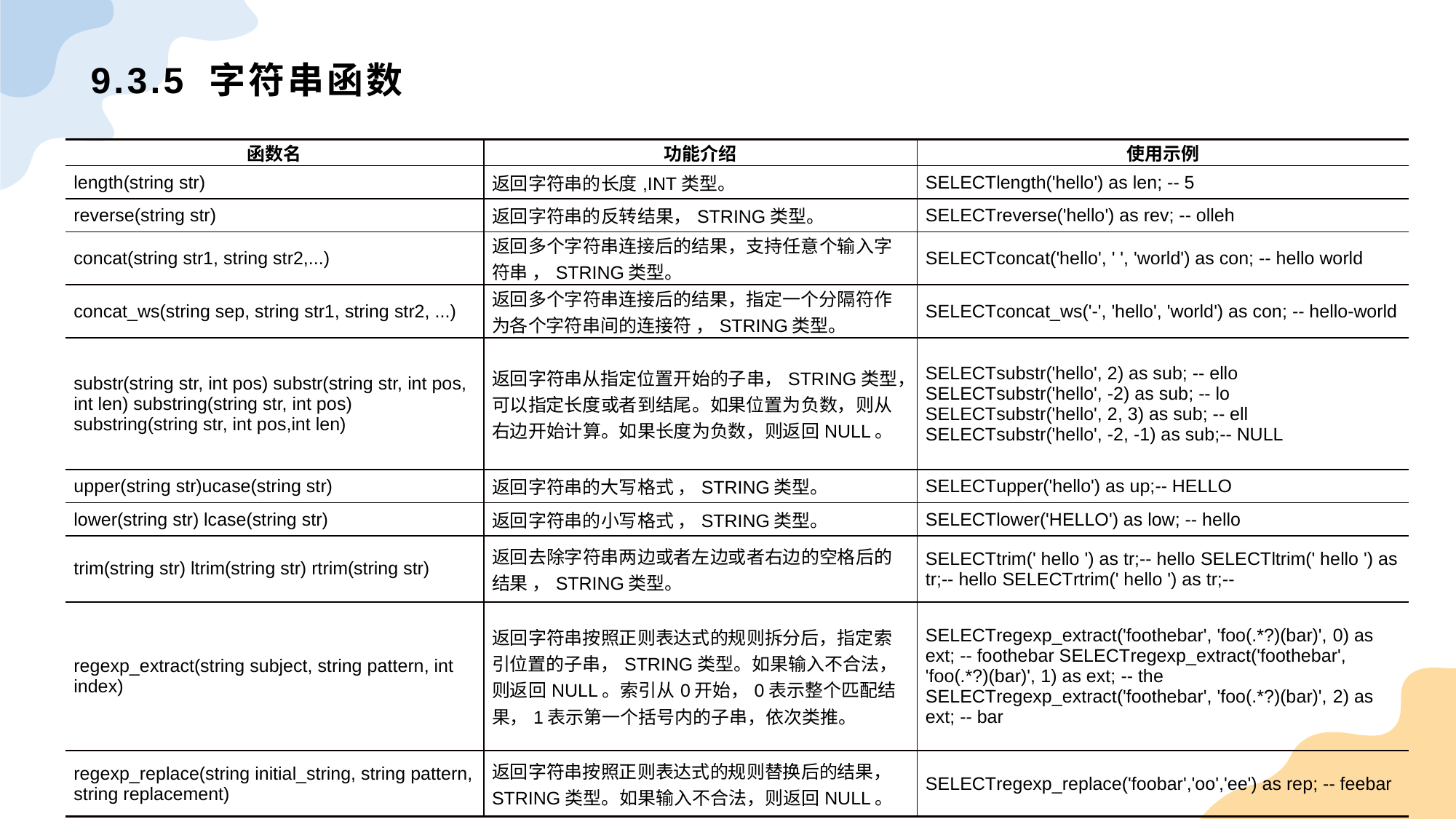

# 9.3.5 字符串函数
| 函数名 | 功能介绍 | 使用示例 |
| --- | --- | --- |
| length(string str) | 返回字符串的长度,INT类型。 | SELECTlength('hello') as len; -- 5 |
| reverse(string str) | 返回字符串的反转结果，STRING类型。 | SELECTreverse('hello') as rev; -- olleh |
| concat(string str1, string str2,...) | 返回多个字符串连接后的结果，支持任意个输入字符串 ，STRING类型。 | SELECTconcat('hello', ' ', 'world') as con; -- hello world |
| concat\_ws(string sep, string str1, string str2, ...) | 返回多个字符串连接后的结果，指定一个分隔符作为各个字符串间的连接符 ，STRING类型。 | SELECTconcat\_ws('-', 'hello', 'world') as con; -- hello-world |
| substr(string str, int pos) substr(string str, int pos, int len) substring(string str, int pos) substring(string str, int pos,int len) | 返回字符串从指定位置开始的子串，STRING类型，可以指定长度或者到结尾。如果位置为负数，则从右边开始计算。如果长度为负数，则返回NULL。 | SELECTsubstr('hello', 2) as sub; -- ello SELECTsubstr('hello', -2) as sub; -- lo SELECTsubstr('hello', 2, 3) as sub; -- ell SELECTsubstr('hello', -2, -1) as sub;-- NULL |
| upper(string str)ucase(string str) | 返回字符串的大写格式 ，STRING类型。 | SELECTupper('hello') as up;-- HELLO |
| lower(string str) lcase(string str) | 返回字符串的小写格式 ，STRING类型。 | SELECTlower('HELLO') as low; -- hello |
| trim(string str) ltrim(string str) rtrim(string str) | 返回去除字符串两边或者左边或者右边的空格后的结果 ，STRING类型。 | SELECTtrim(' hello ') as tr;-- hello SELECTltrim(' hello ') as tr;-- hello SELECTrtrim(' hello ') as tr;-- |
| regexp\_extract(string subject, string pattern, int index) | 返回字符串按照正则表达式的规则拆分后，指定索引位置的子串，STRING类型。如果输入不合法，则返回NULL。索引从0开始，0表示整个匹配结果，1表示第一个括号内的子串，依次类推。 | SELECTregexp\_extract('foothebar', 'foo(.\*?)(bar)', 0) as ext; -- foothebar SELECTregexp\_extract('foothebar', 'foo(.\*?)(bar)', 1) as ext; -- the SELECTregexp\_extract('foothebar', 'foo(.\*?)(bar)', 2) as ext; -- bar |
| regexp\_replace(string initial\_string, string pattern, string replacement) | 返回字符串按照正则表达式的规则替换后的结果，STRING类型。如果输入不合法，则返回NULL。 | SELECTregexp\_replace('foobar','oo','ee') as rep; -- feebar |